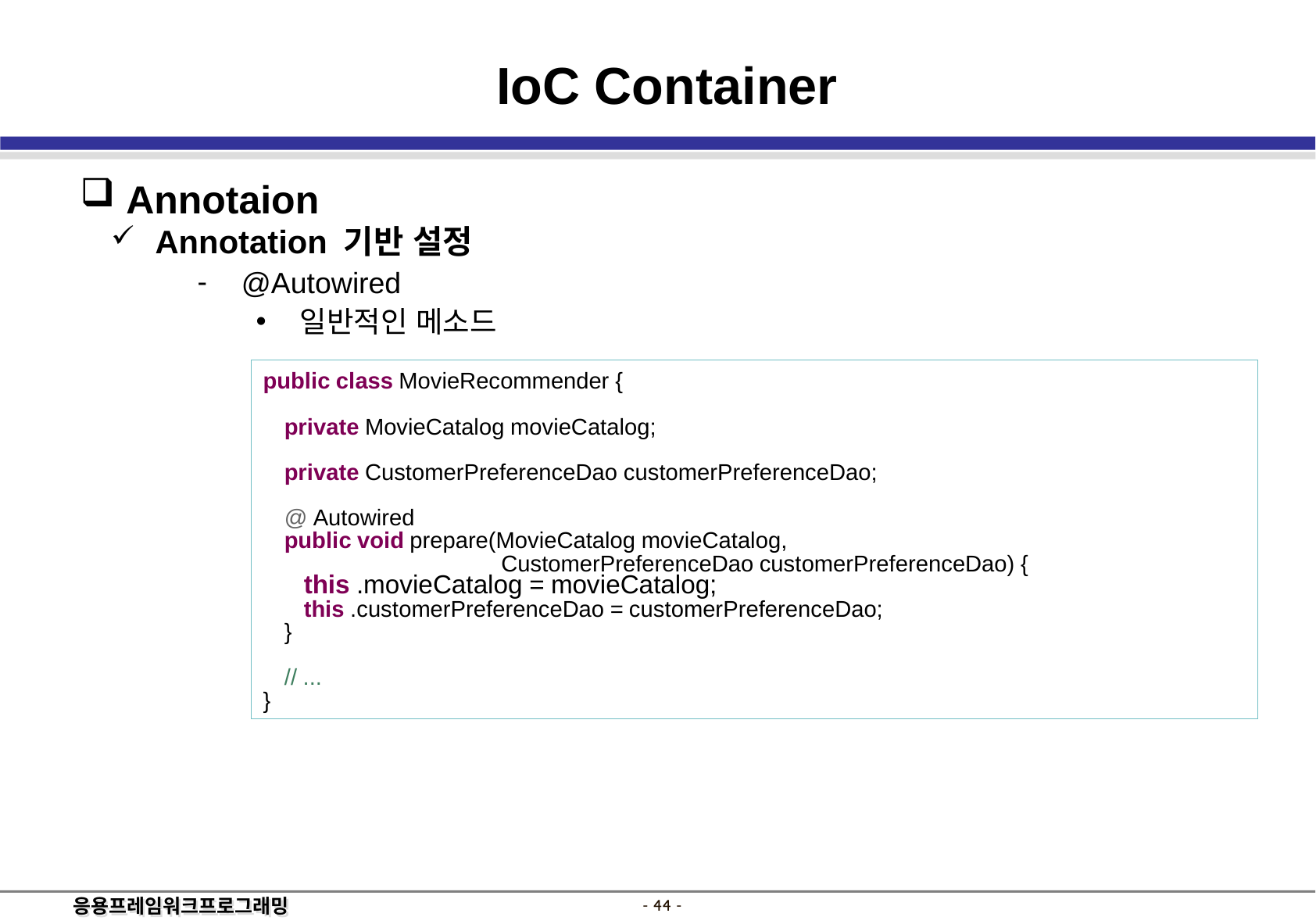

IoC Container
 Annotaion
  Annotation 기반 설정
@Autowired
일반적인 메소드
public class MovieRecommender {

	private MovieCatalog movieCatalog;

	private CustomerPreferenceDao customerPreferenceDao;

	@ Autowired
	public void prepare(MovieCatalog movieCatalog,
                                          CustomerPreferenceDao customerPreferenceDao) {
		this .movieCatalog = movieCatalog;
		this .customerPreferenceDao = customerPreferenceDao;
	}

	// ...
}
- 44 -